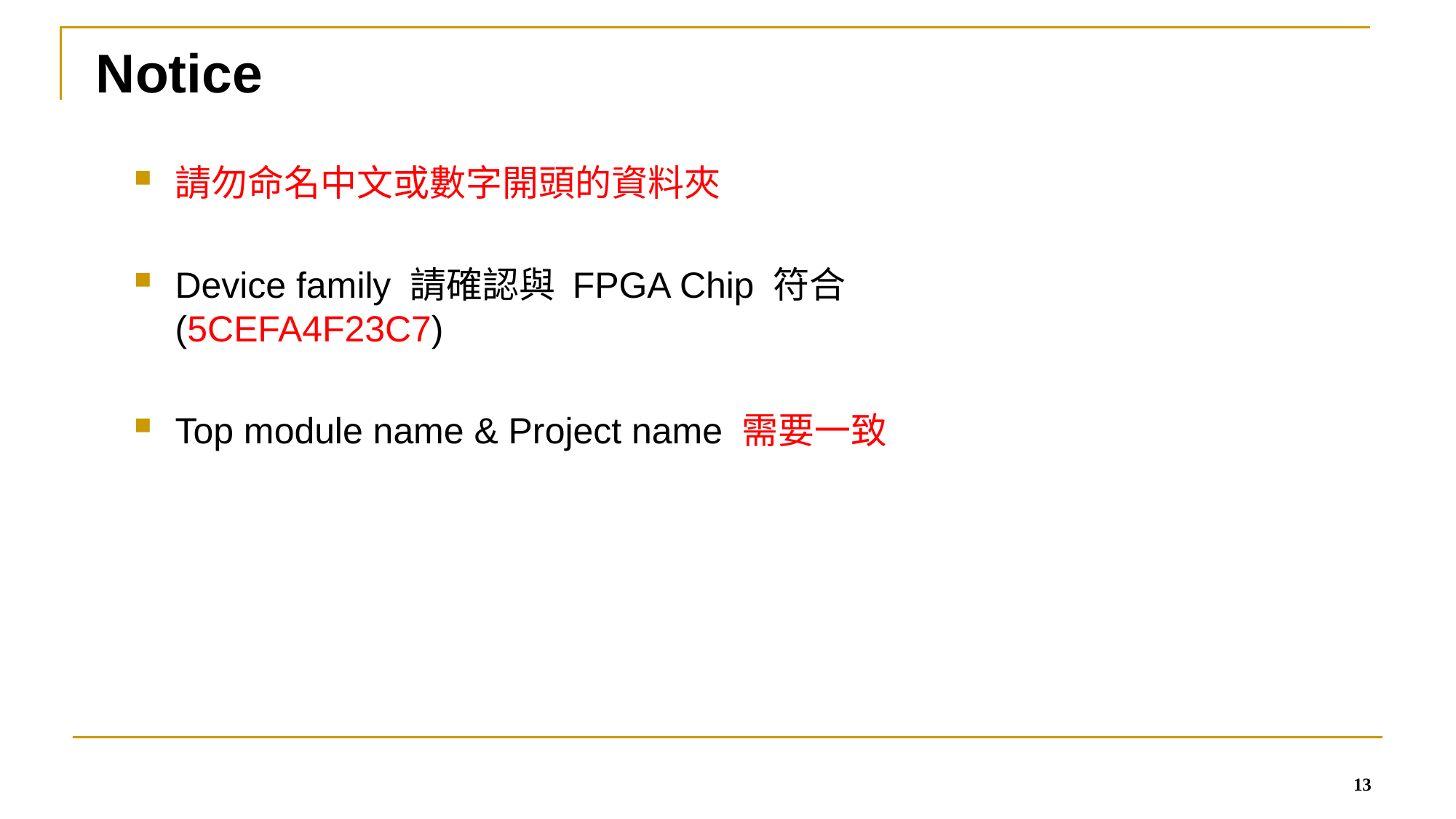

Notice
請勿命名中文或數字開頭的資料夾

Device family 請確認與 FPGA Chip 符合 (5CEFA4F23C7)

Top module name & Project name 需要一致

13